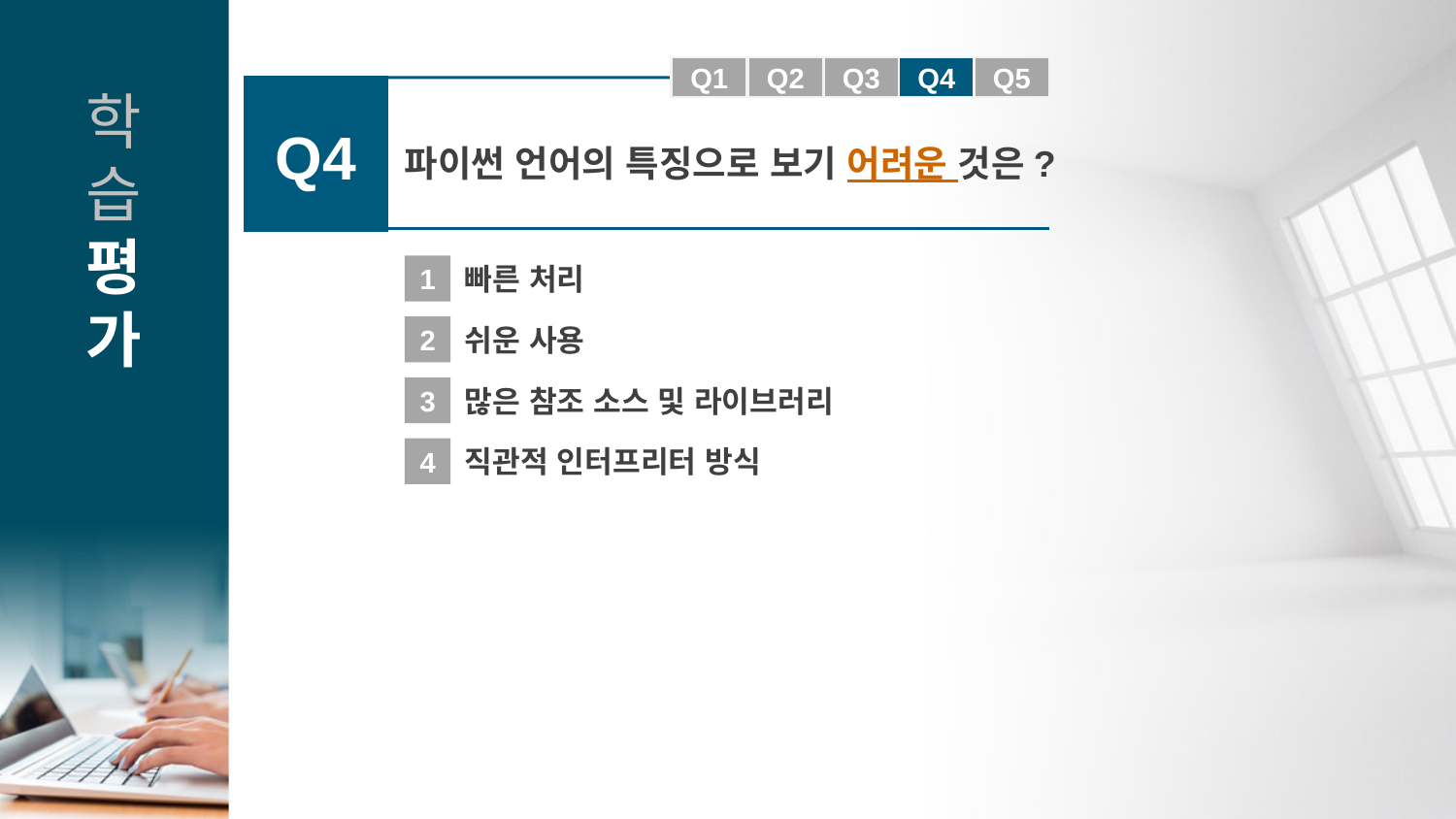

Q1
Q1
Q2
Q3
Q4
Q5
Q4
파이썬 언어의 특징으로 보기 어려운 것은?
1
빠른 처리
2
쉬운 사용
3
많은 참조 소스 및 라이브러리
4
직관적 인터프리터 방식